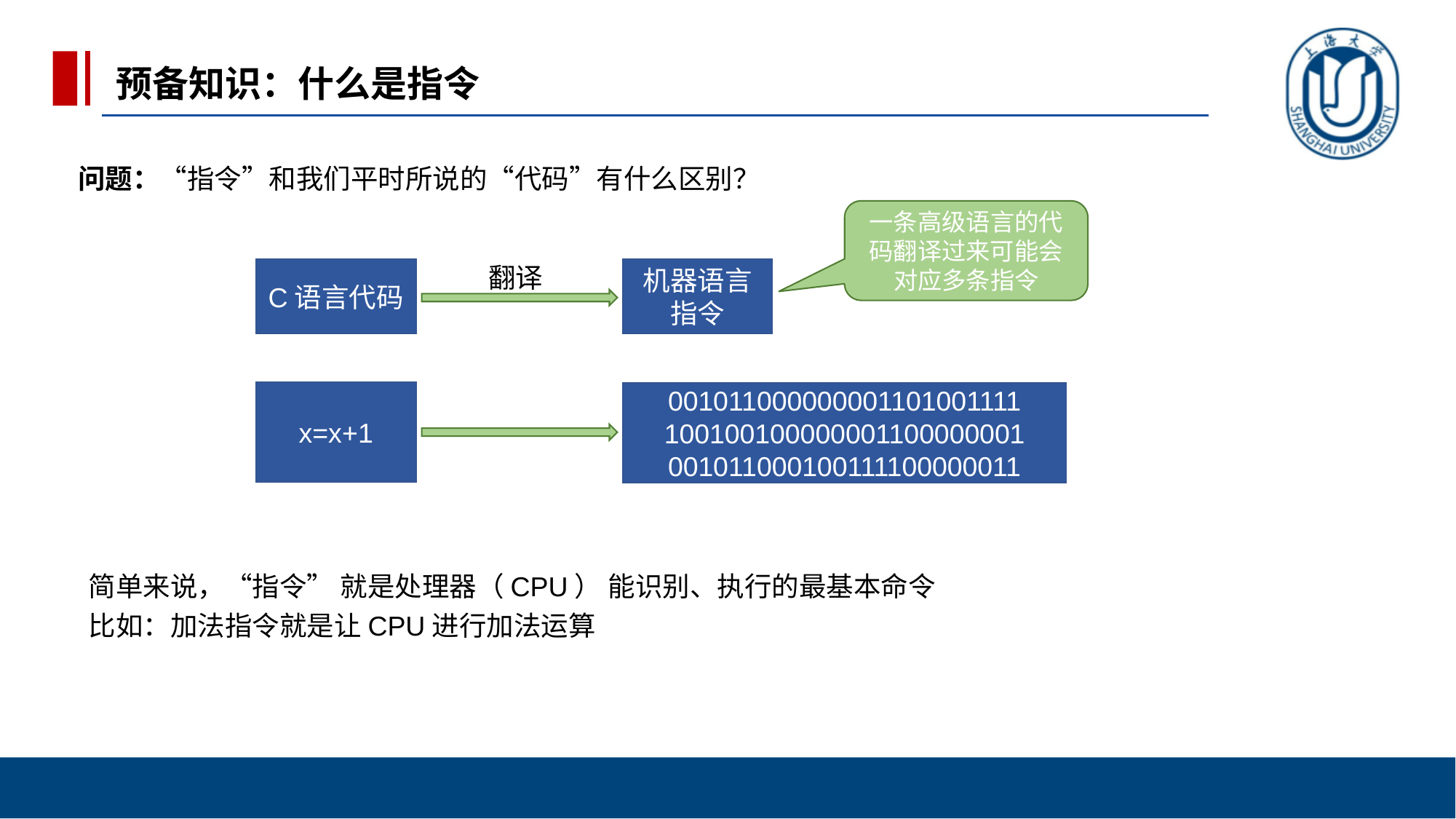

预备知识：什么是指令
问题：“指令”和我们平时所说的“代码”有什么区别？
一条高级语言的代码翻译过来可能会对应多条指令
翻译
C语言代码
机器语言指令

x=x+1
001011000000001101001111
100100100000001100000001
001011000100111100000011

简单来说，“指令” 就是处理器（CPU） 能识别、执行的最基本命令
比如：加法指令就是让CPU进行加法运算